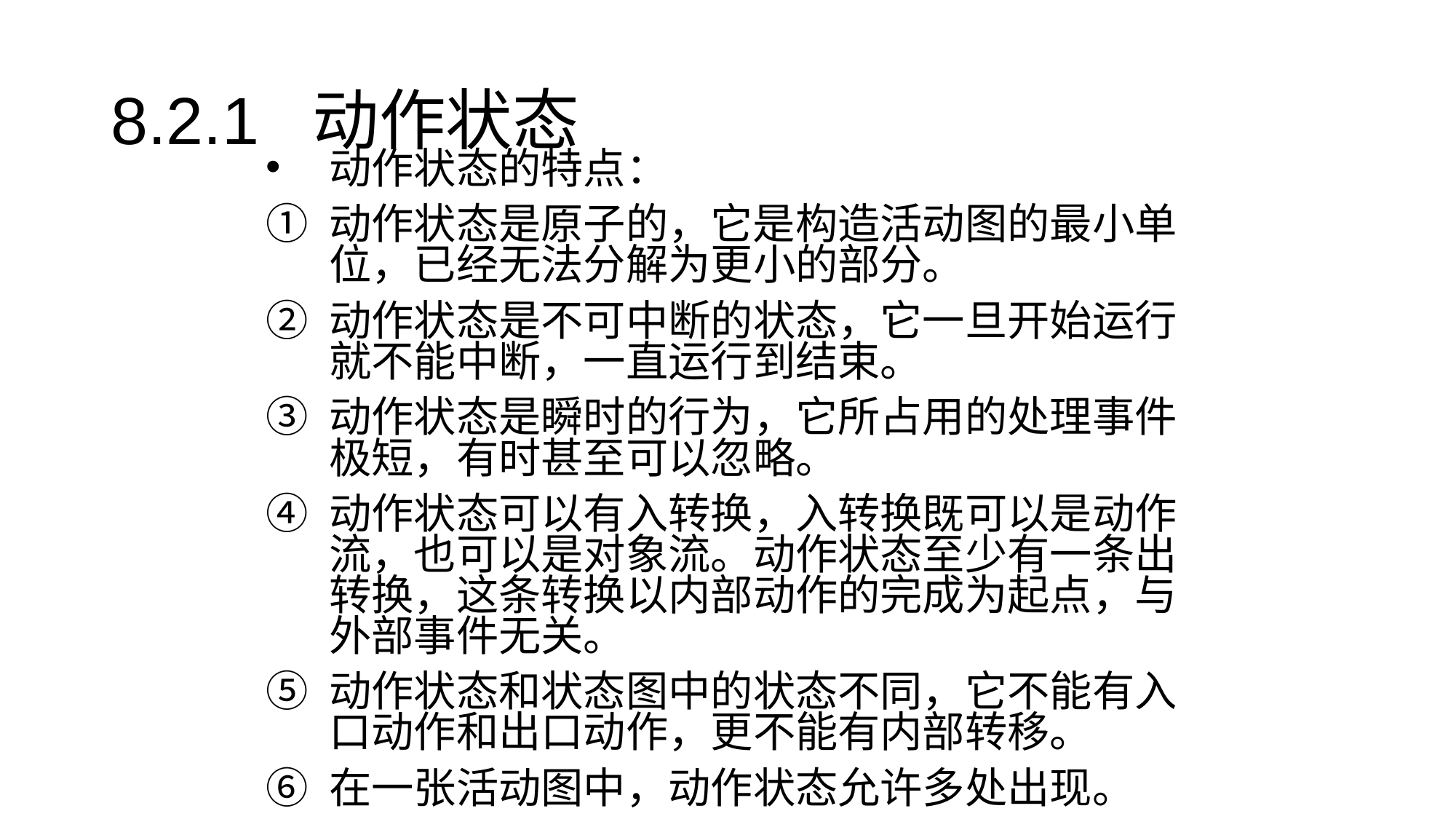

# 8.2.1  动作状态
动作状态的特点：
动作状态是原子的，它是构造活动图的最小单位，已经无法分解为更小的部分。
动作状态是不可中断的状态，它一旦开始运行就不能中断，一直运行到结束。
动作状态是瞬时的行为，它所占用的处理事件极短，有时甚至可以忽略。
动作状态可以有入转换，入转换既可以是动作流，也可以是对象流。动作状态至少有一条出转换，这条转换以内部动作的完成为起点，与外部事件无关。
动作状态和状态图中的状态不同，它不能有入口动作和出口动作，更不能有内部转移。
在一张活动图中，动作状态允许多处出现。